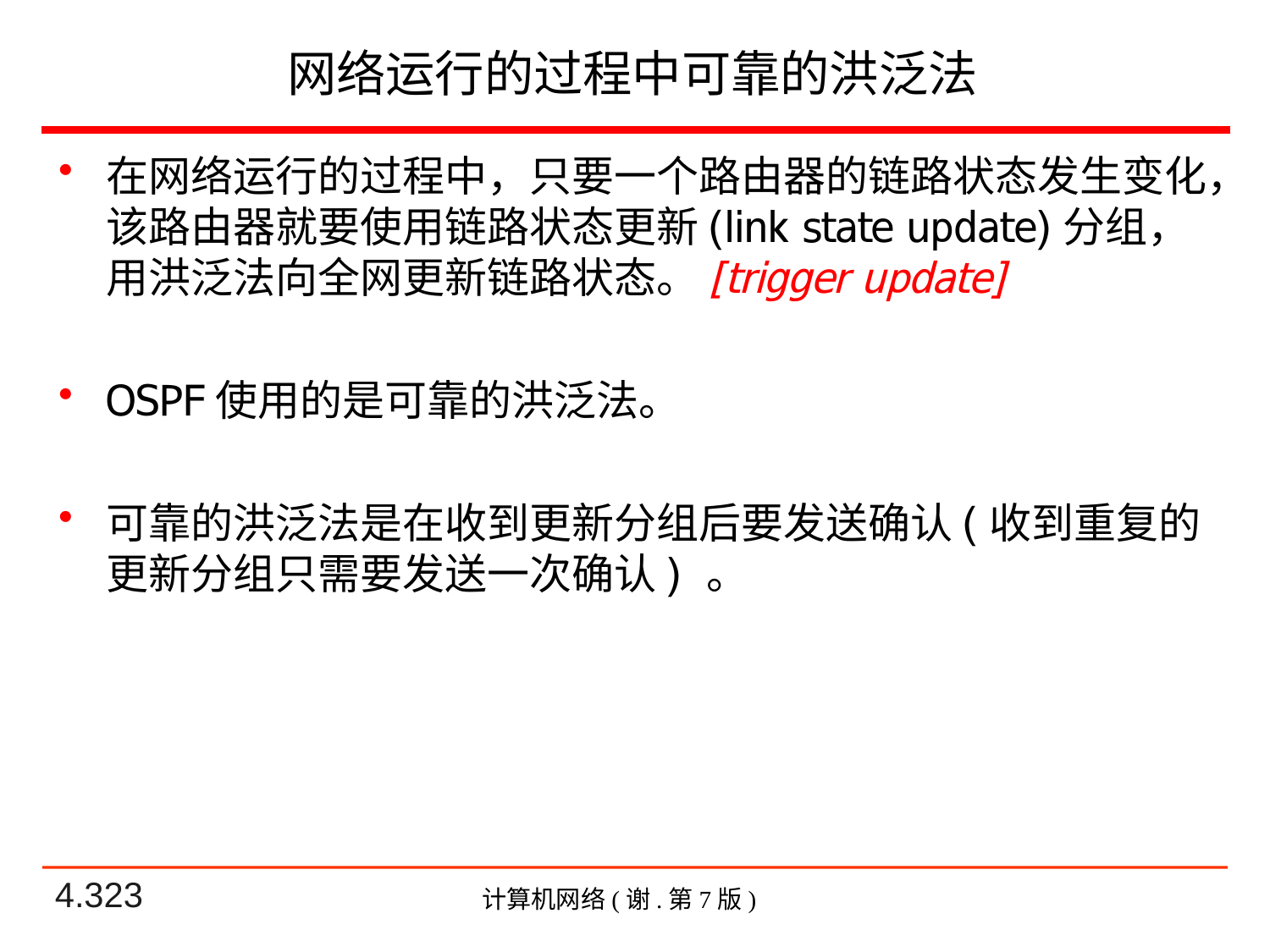

# 网络运行的过程中可靠的洪泛法
在网络运行的过程中，只要一个路由器的链路状态发生变化，该路由器就要使用链路状态更新(link state update)分组，用洪泛法向全网更新链路状态。[trigger update]

OSPF使用的是可靠的洪泛法。

可靠的洪泛法是在收到更新分组后要发送确认(收到重复的更新分组只需要发送一次确认) 。